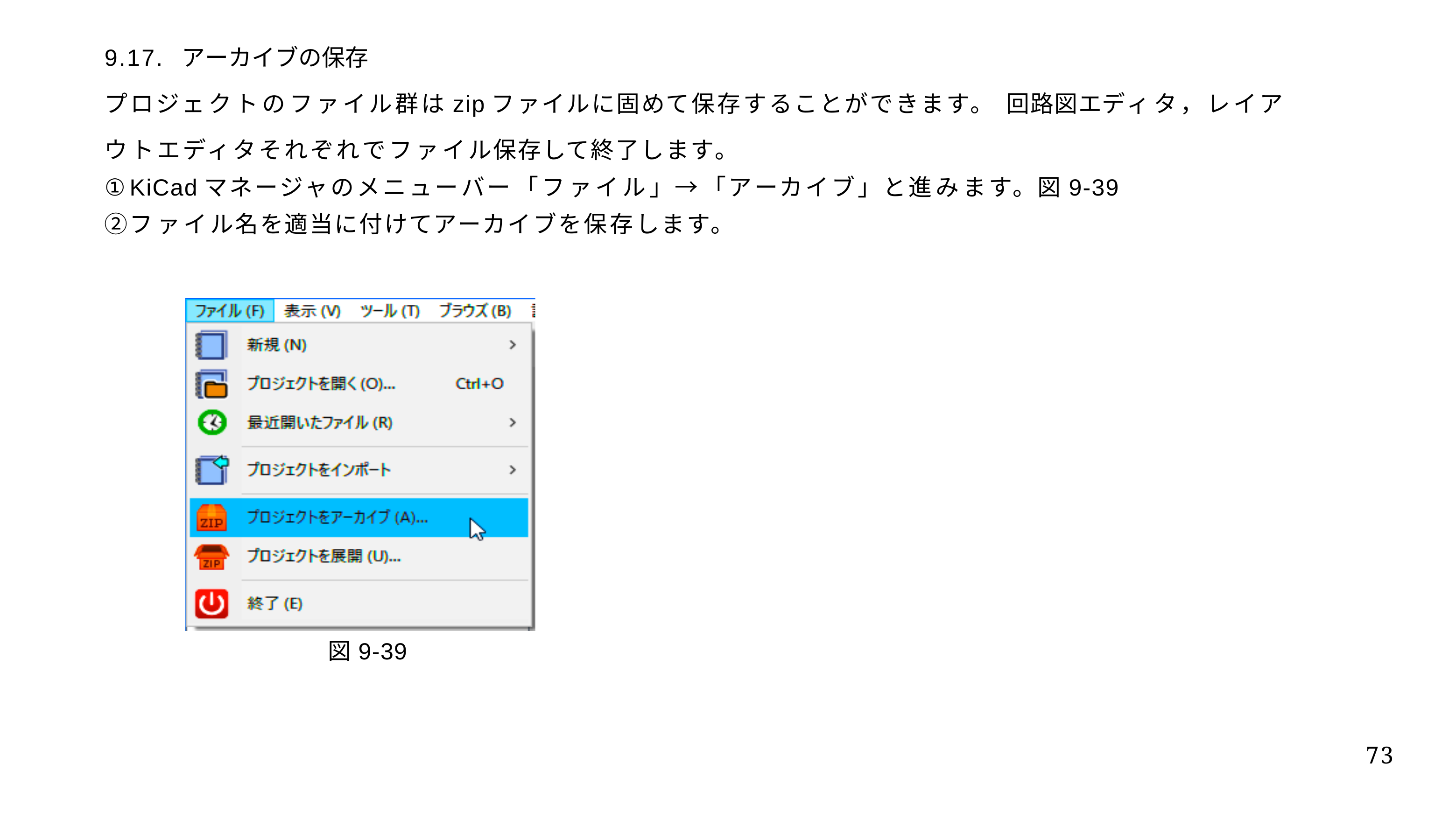

9.17. アーカイブの保存
プロジェクトのファイル群はzipファイルに固めて保存することができます。 回路図エディタ，レイアウトエディタそれぞれでファイル保存して終了します。
①	KiCadマネージャのメニューバー「ファイル」→「アーカイブ」と進みます。図9-39
②	ファイル名を適当に付けてアーカイブを保存します。

図9-39
73
41